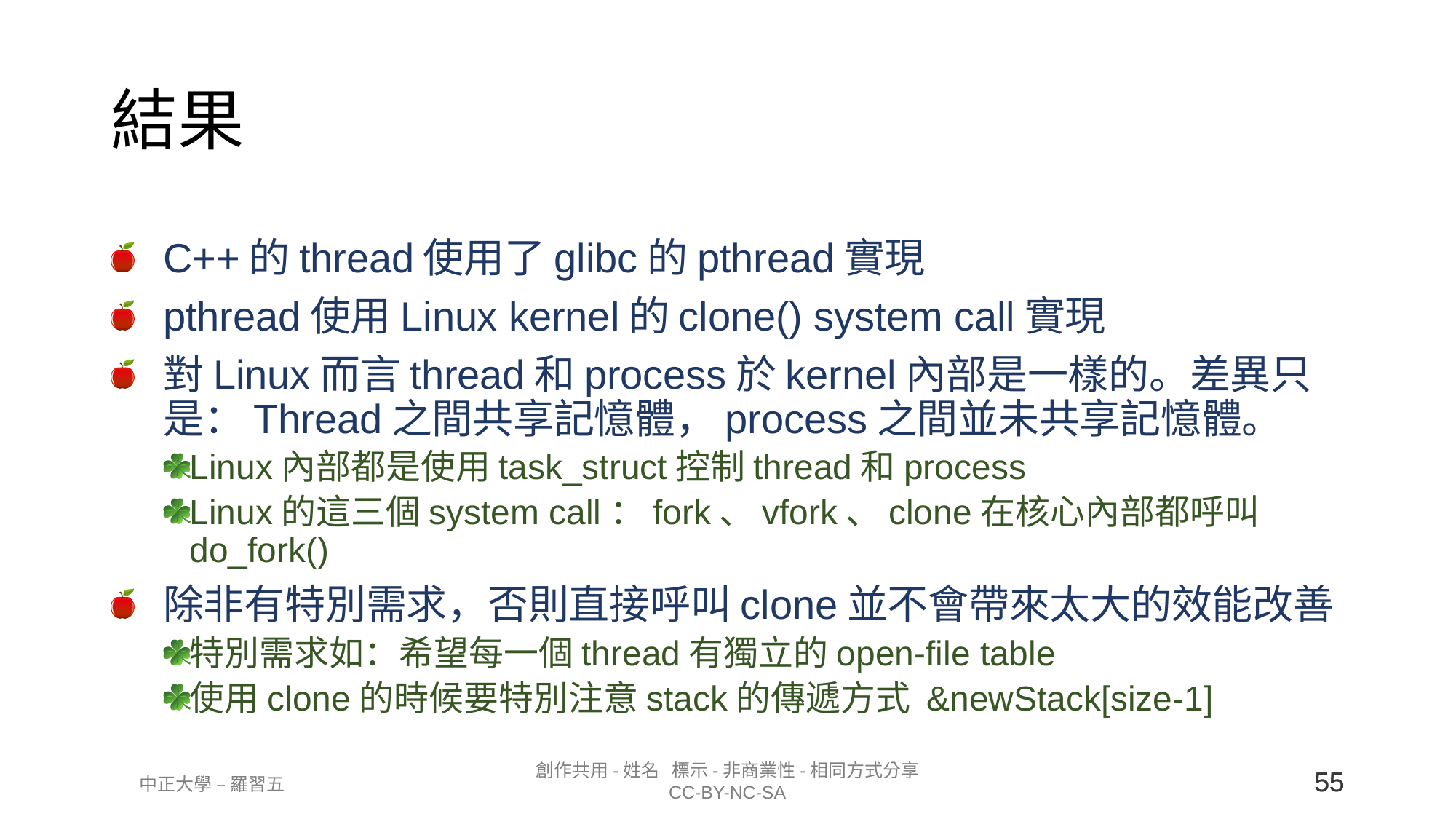

# 結果
C++的thread使用了glibc的pthread實現
pthread使用Linux kernel的clone() system call實現
對Linux而言thread和process於kernel內部是一樣的。差異只是：Thread之間共享記憶體，process之間並未共享記憶體。
Linux內部都是使用task_struct控制thread和process
Linux的這三個system call：fork、vfork、clone在核心內部都呼叫do_fork()
除非有特別需求，否則直接呼叫clone並不會帶來太大的效能改善
特別需求如：希望每一個thread有獨立的open-file table
使用clone的時候要特別注意stack的傳遞方式 &newStack[size-1]